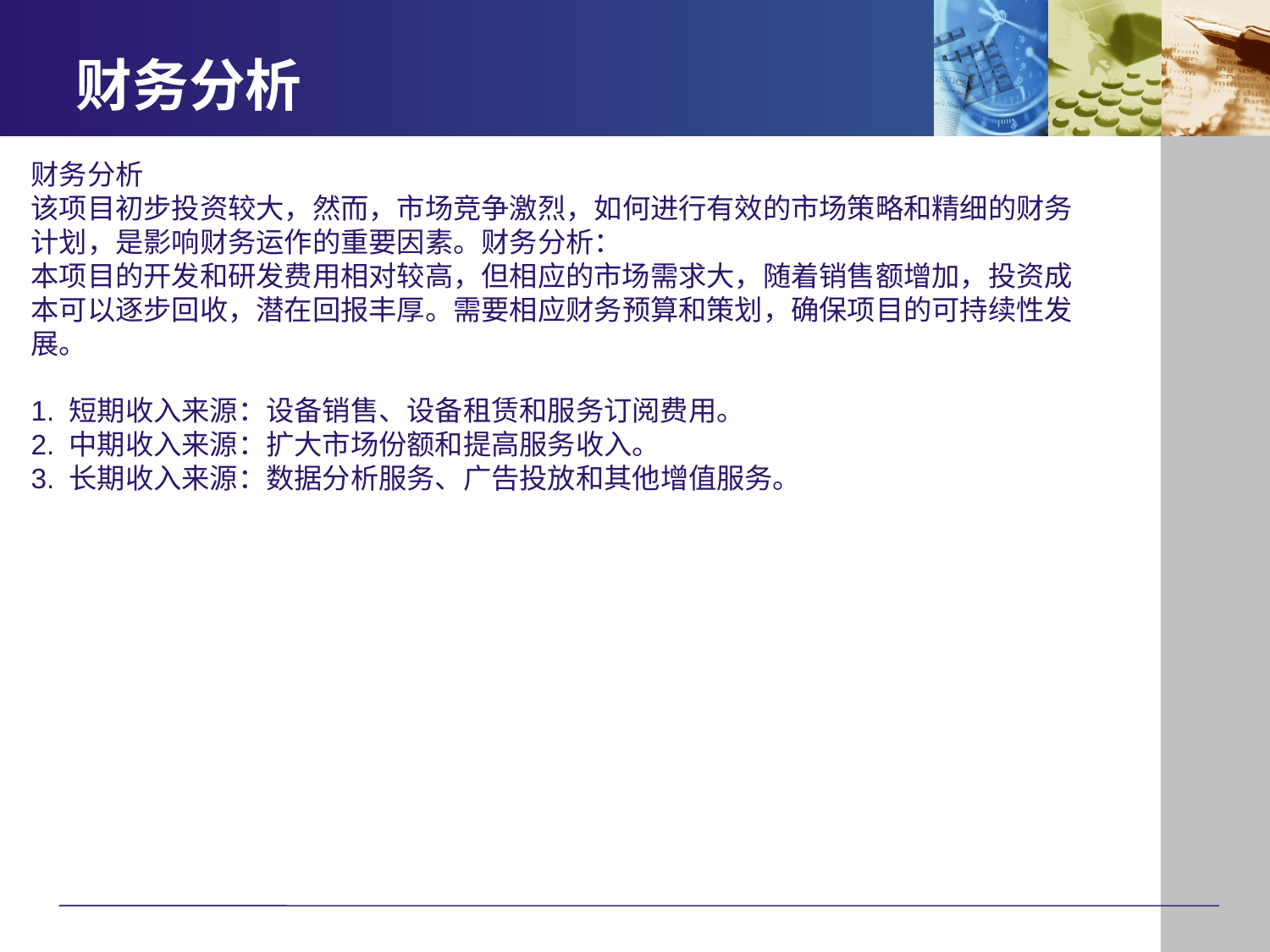

# 财务分析
财务分析
该项目初步投资较大，然而，市场竞争激烈，如何进行有效的市场策略和精细的财务计划，是影响财务运作的重要因素。财务分析：
本项目的开发和研发费用相对较高，但相应的市场需求大，随着销售额增加，投资成本可以逐步回收，潜在回报丰厚。需要相应财务预算和策划，确保项目的可持续性发展。

1. 短期收入来源：设备销售、设备租赁和服务订阅费用。
2. 中期收入来源：扩大市场份额和提高服务收入。
3. 长期收入来源：数据分析服务、广告投放和其他增值服务。